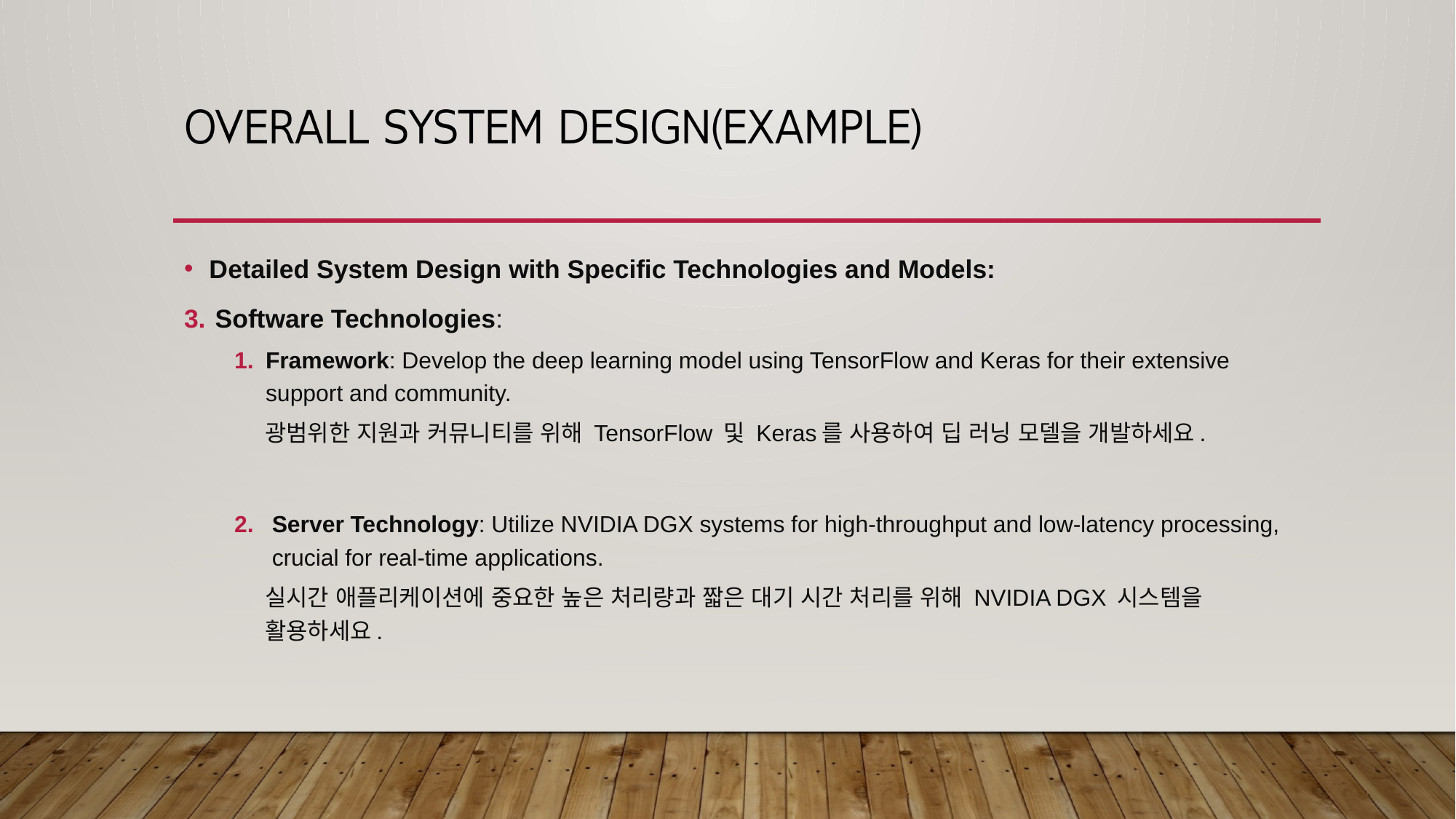

# Overall system Design(example)
Detailed System Design with Specific Technologies and Models:
Software Technologies:
Framework: Develop the deep learning model using TensorFlow and Keras for their extensive support and community.
광범위한 지원과 커뮤니티를 위해 TensorFlow 및 Keras를 사용하여 딥 러닝 모델을 개발하세요.

Server Technology: Utilize NVIDIA DGX systems for high-throughput and low-latency processing, crucial for real-time applications.
실시간 애플리케이션에 중요한 높은 처리량과 짧은 대기 시간 처리를 위해 NVIDIA DGX 시스템을 활용하세요.